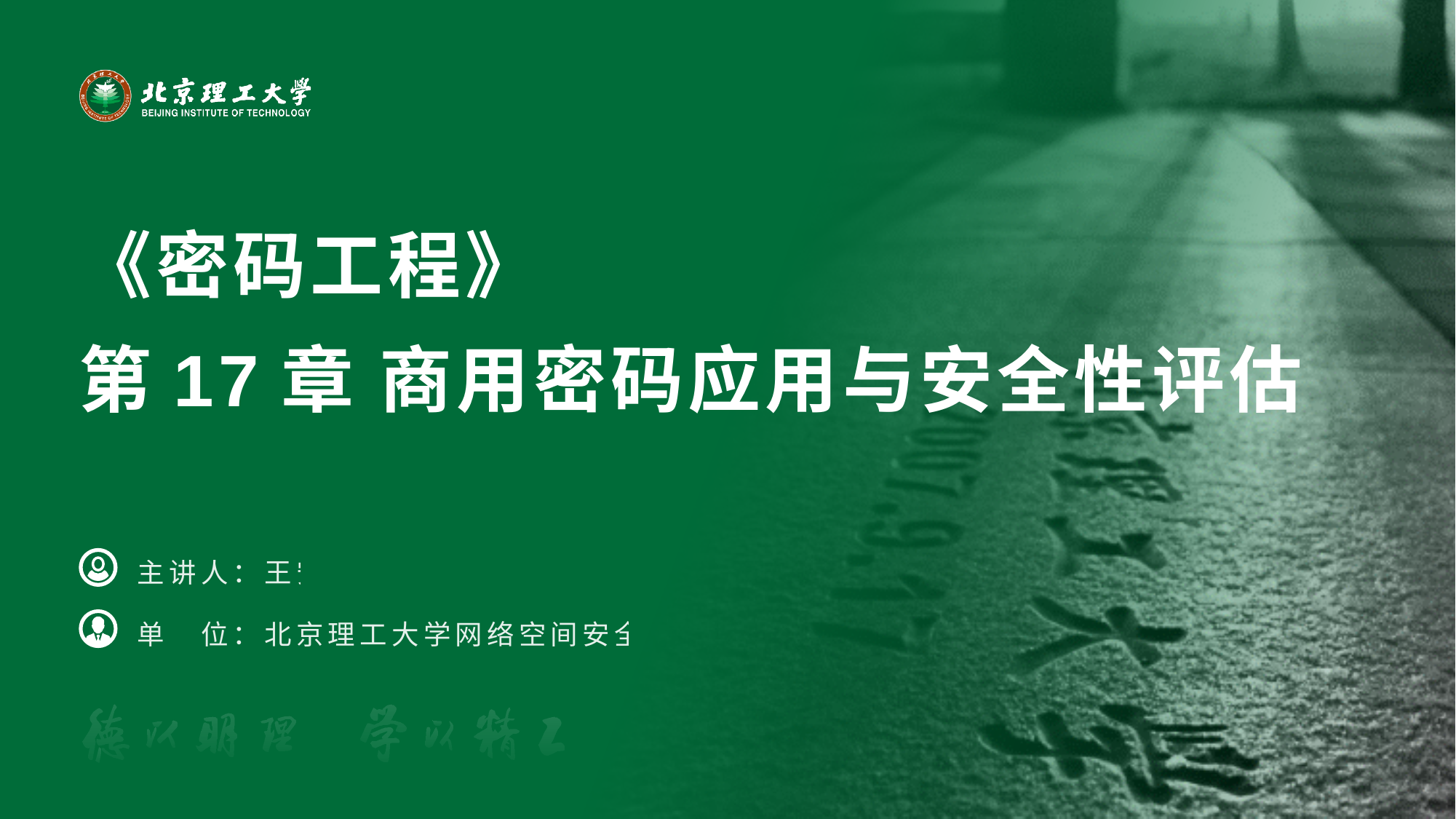

《密码工程》
第17章 商用密码应用与安全性评估

主讲人：王安

单　位：北京理工大学网络空间安全学院